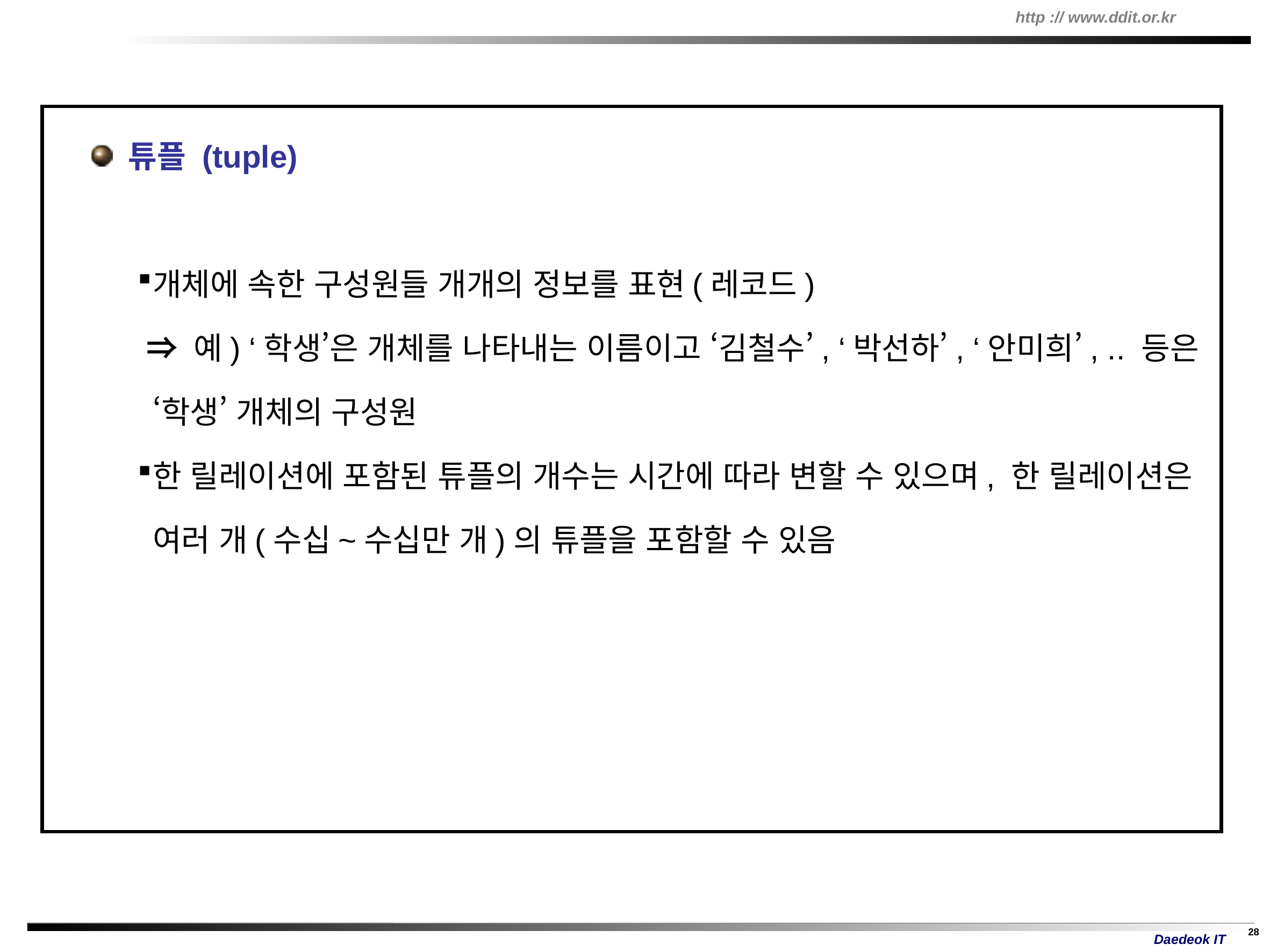

튜플 (tuple)

개체에 속한 구성원들 개개의 정보를 표현(레코드)
 ⇒ 예) ‘학생’은 개체를 나타내는 이름이고 ‘김철수’, ‘박선하’, ‘안미희’, .. 등은 ‘학생’ 개체의 구성원
한 릴레이션에 포함된 튜플의 개수는 시간에 따라 변할 수 있으며, 한 릴레이션은 여러 개(수십~수십만 개)의 튜플을 포함할 수 있음